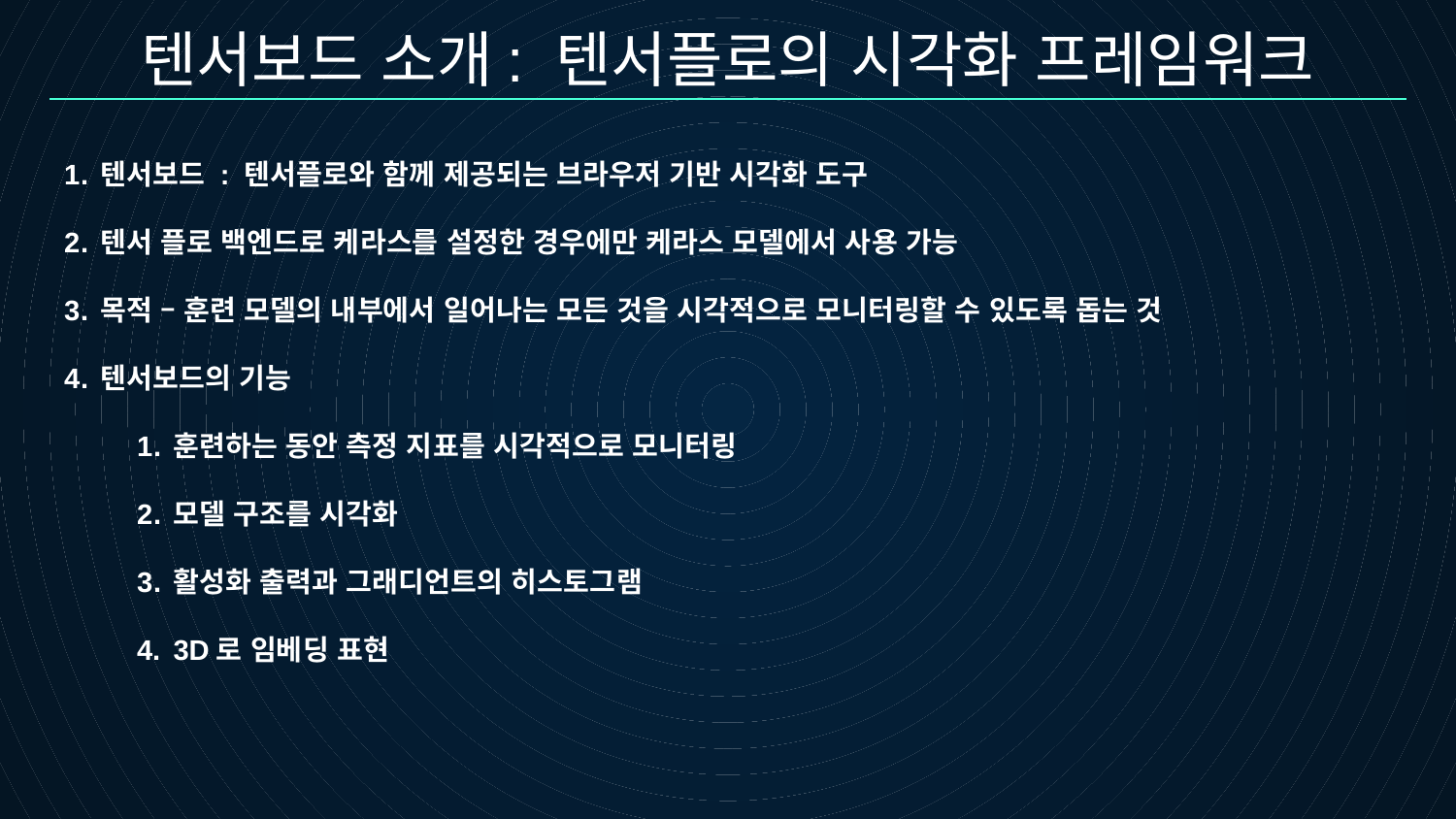

텐서보드 소개: 텐서플로의 시각화 프레임워크
텐서보드 : 텐서플로와 함께 제공되는 브라우저 기반 시각화 도구
텐서 플로 백엔드로 케라스를 설정한 경우에만 케라스 모델에서 사용 가능
목적 – 훈련 모델의 내부에서 일어나는 모든 것을 시각적으로 모니터링할 수 있도록 돕는 것
텐서보드의 기능
훈련하는 동안 측정 지표를 시각적으로 모니터링
모델 구조를 시각화
활성화 출력과 그래디언트의 히스토그램
3D로 임베딩 표현